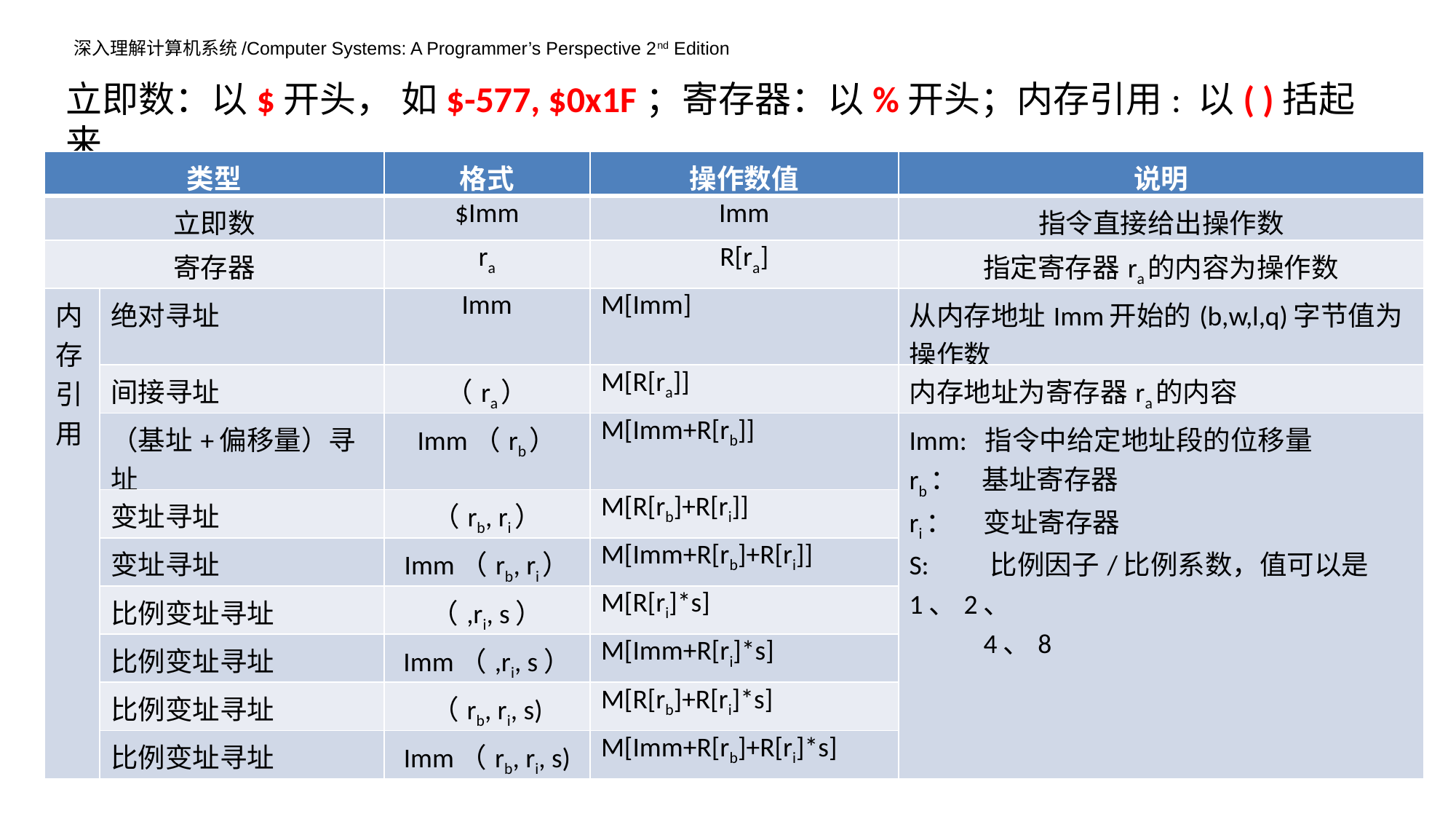

立即数：以$开头， 如$-577, $0x1F；寄存器：以%开头；内存引用: 以( )括起来
| 类型 |  | 格式 | 操作数值 | 说明 |
| --- | --- | --- | --- | --- |
| 立即数 |  | $Imm | Imm | 指令直接给出操作数 |
| 寄存器 |  | ra | R[ra] | 指定寄存器ra的内容为操作数 |
| 内存引用 | 绝对寻址 | Imm | M[Imm] | 从内存地址Imm开始的(b,w,l,q)字节值为操作数 |
|  | 间接寻址 | （ra） | M[R[ra]] | 内存地址为寄存器ra的内容 |
|  | （基址+偏移量）寻址 | Imm（rb） | M[Imm+R[rb]] | Imm: 指令中给定地址段的位移量 rb： 基址寄存器 ri： 变址寄存器 S: 比例因子/比例系数，值可以是1、2、 4、8 |
|  | 变址寻址 | （rb, ri） | M[R[rb]+R[ri]] |  |
|  | 变址寻址 | Imm（rb, ri） | M[Imm+R[rb]+R[ri]] |  |
|  | 比例变址寻址 | （,ri, s） | M[R[ri]\*s] |  |
|  | 比例变址寻址 | Imm（,ri, s） | M[Imm+R[ri]\*s] |  |
|  | 比例变址寻址 | （rb, ri, s) | M[R[rb]+R[ri]\*s] |  |
|  | 比例变址寻址 | Imm（rb, ri, s) | M[Imm+R[rb]+R[ri]\*s] |  |